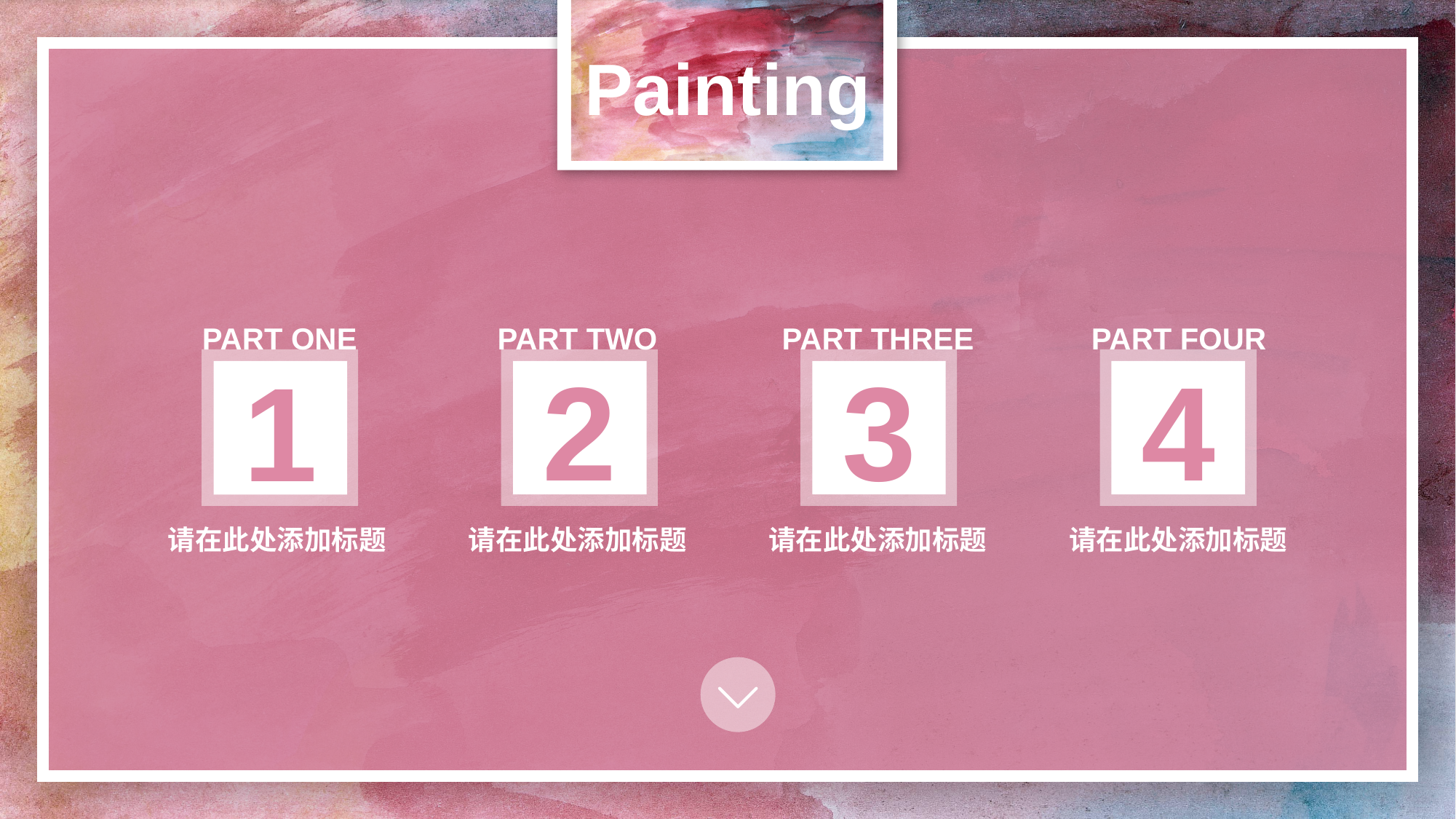

Painting
PART ONE
PART TWO
PART THREE
PART FOUR

1
2
3
4
请在此处添加标题
请在此处添加标题
请在此处添加标题
请在此处添加标题